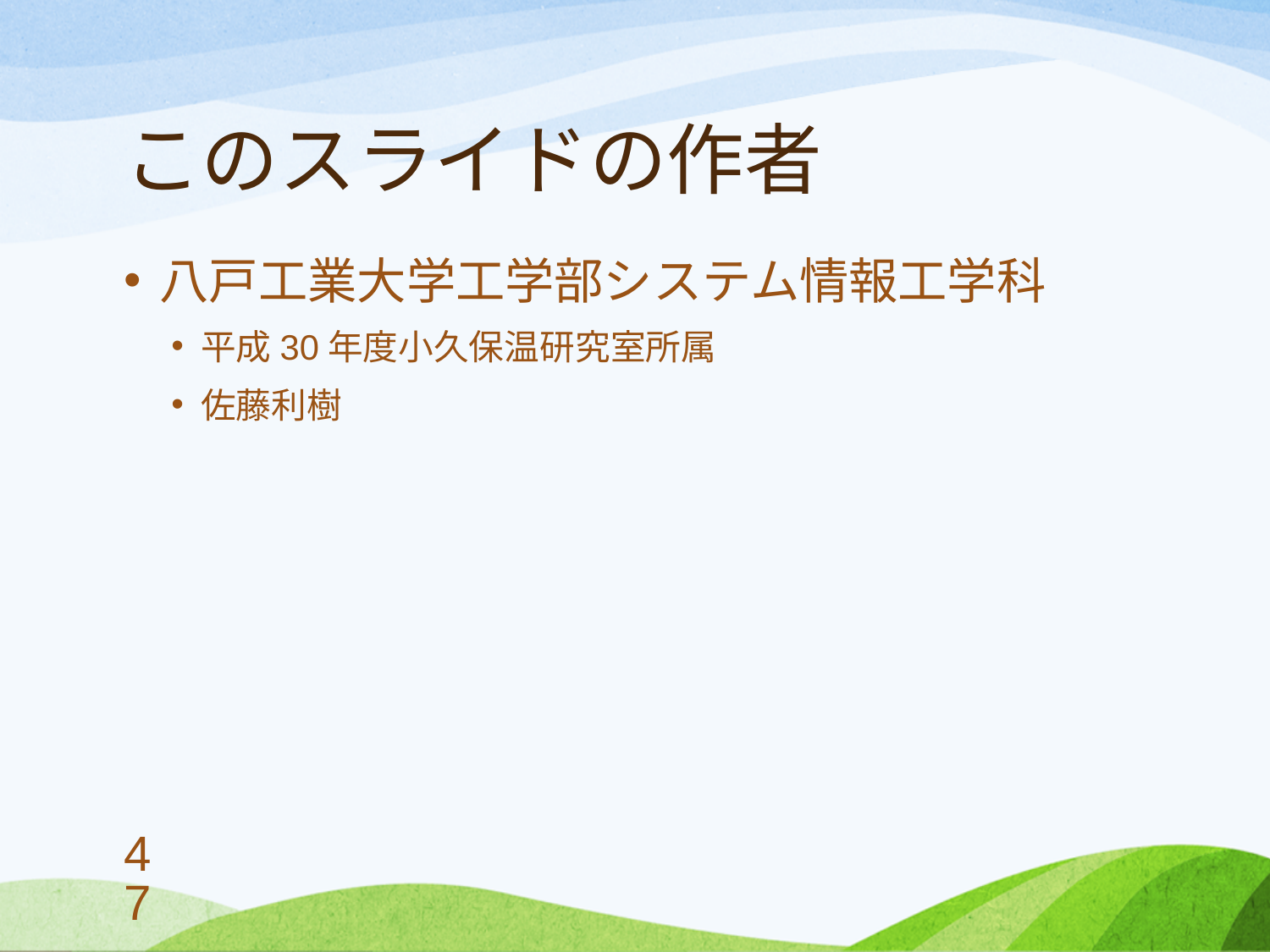

# このスライドの作者
八戸工業大学工学部システム情報工学科
平成30年度小久保温研究室所属
佐藤利樹
47